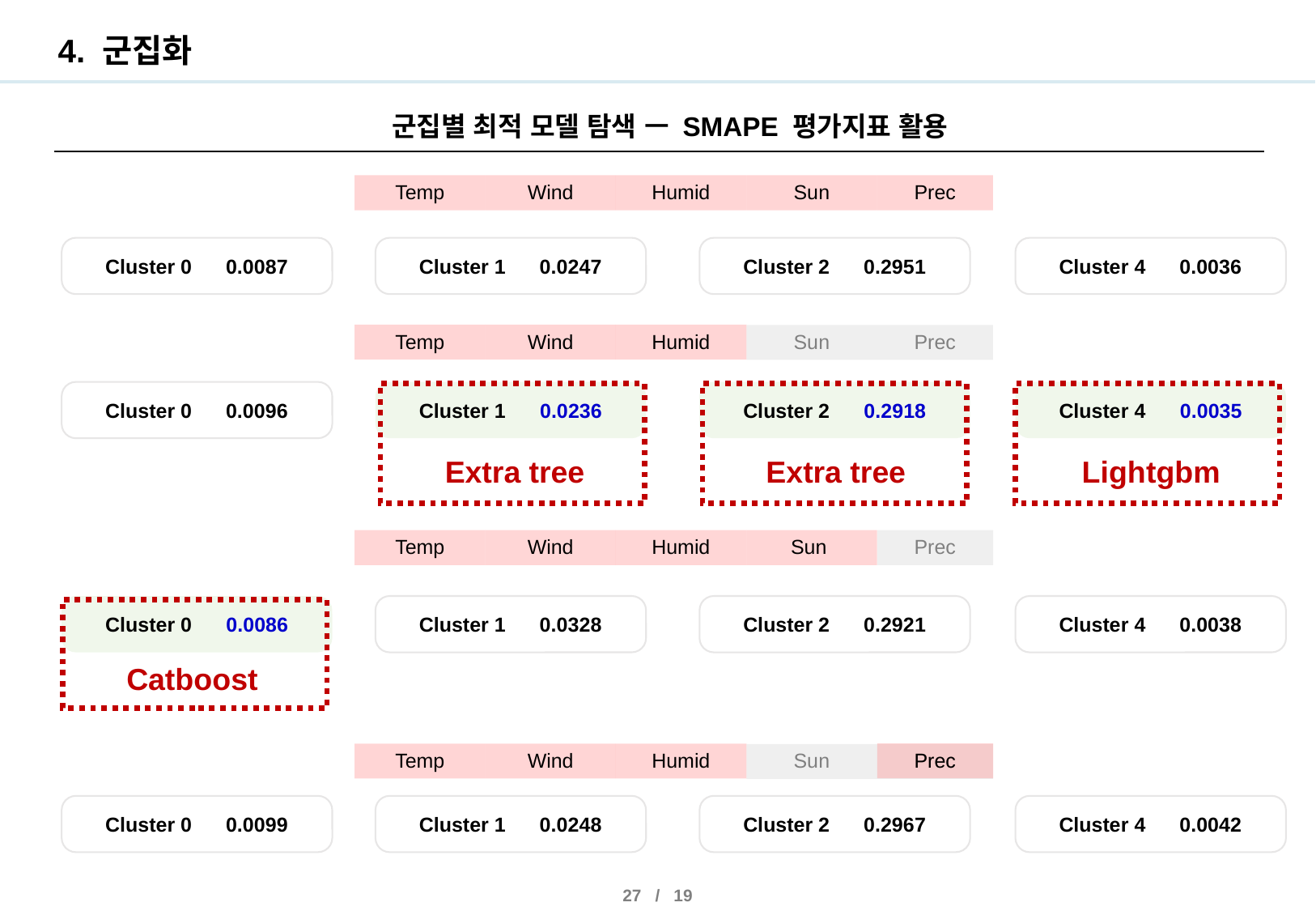

# 4. 군집화
군집별 최적 모델 탐색 ㅡ SMAPE 평가지표 활용
| Temp | Wind | Humid | Sun | Prec |
| --- | --- | --- | --- | --- |
Cluster 0      0.0087
Cluster 1      0.0247
Cluster 2      0.2951
Cluster 4      0.0036
| Temp | Wind | Humid |
| --- | --- | --- |
| Sun | Prec |
| --- | --- |
Cluster 0      0.0096
Cluster 1      0.0236
Cluster 2      0.2918
Cluster 4      0.0035

Extra tree
Extra tree
Lightgbm
| Temp | Wind | Humid | Sun |
| --- | --- | --- | --- |
| Prec |
| --- |
Cluster 0      0.0086
Cluster 1      0.0328
Cluster 2      0.2921
Cluster 4      0.0038

Catboost
| Prec |
| --- |
| Temp | Wind | Humid |
| --- | --- | --- |
| Sun | Prec |
| --- | --- |
Cluster 0      0.0099
Cluster 1      0.0248
Cluster 2      0.2967
Cluster 4      0.0042
| Temp | Wind | Humid | Sun | Prec |  | 0.0087 |
| --- | --- | --- | --- | --- | --- | --- |
|  |  |  |  |  |  | 0.0247 |
|  |  |  |  |  |  | 0.2951 |
|  |  |  |  |  |  | 0.0036 |
| Temp | Wind | Humid | Sun | Prec |  | 0.0096 |
|  |  |  |  |  | et | 0.0236 |
|  |  |  |  |  | et | 0.2918 |
|  |  |  |  |  | lightgbm | 0.0035 |
| Temp | Wind | Humid | Sun | Prec | catboost | 0.0086 |
|  |  |  |  |  |  | 0.0328 |
|  |  |  |  |  |  | 0.2921 |
|  |  |  |  |  |  | 0.0038 |
| Temp | Wind | Humid | Sun | Prec |  | 0.0099 |
|  |  |  |  |  |  | 0.0248 |
|  |  |  |  |  |  | 0.2967 |
|  |  |  |  |  |  | 0.0042 |